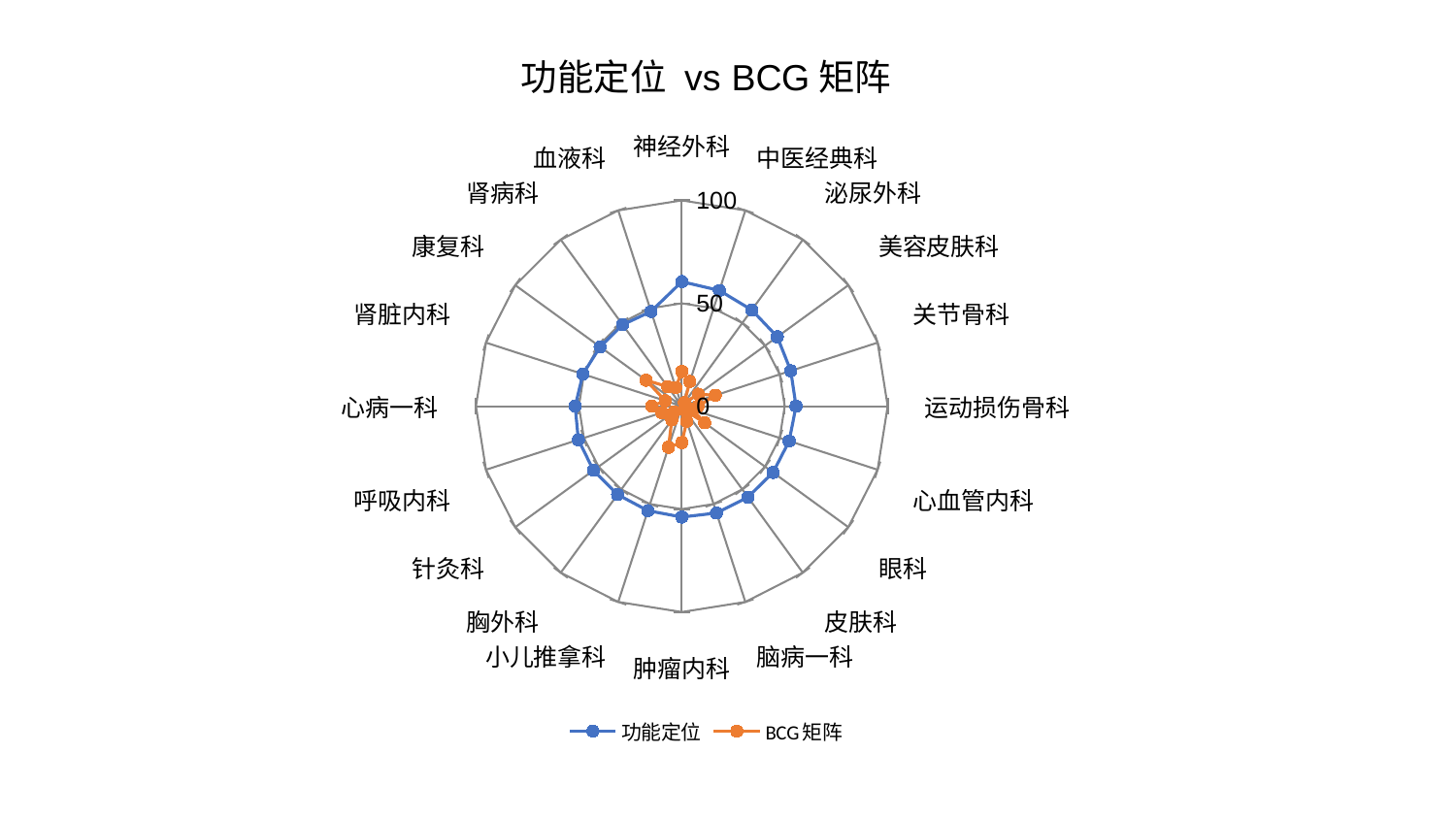

### Chart: 功能定位 vs BCG矩阵

| Category | 功能定位 | BCG矩阵 |
|---|---|---|
| 神经外科 | 60.52238241390778 | 16.86165557078275 |
| 中医经典科 | 59.121112760223596 | 12.629067421584137 |
| 泌尿外科 | 57.82745949716887 | 2.054200725100482 |
| 美容皮肤科 | 57.359214349920336 | 9.889404584036052 |
| 关节骨科 | 55.653333851298044 | 17.12059571239579 |
| 运动损伤骨科 | 55.49157860727793 | 7.902986345392542 |
| 心血管内科 | 54.85110603056955 | 5.540034780761216 |
| 眼科 | 54.80251319779134 | 13.761572113852317 |
| 皮肤科 | 54.64649610962565 | 2.445001023478731 |
| 脑病一科 | 54.58901829548582 | 7.690914380963949 |
| 肿瘤内科 | 53.869899166364014 | 17.682074187757188 |
| 小儿推拿科 | 53.38224895686325 | 20.9905178210979 |
| 胸外科 | 53.096721297940285 | 8.255463621212543 |
| 针灸科 | 53.037688703400896 | 4.663692014068997 |
| 呼吸内科 | 52.84931114560647 | 10.214639943505071 |
| 心病一科 | 51.792888636654524 | 14.546639907994628 |
| 肾脏内科 | 50.51799137981795 | 8.478267828741947 |
| 康复科 | 49.03907353057971 | 21.436446743294795 |
| 肾病科 | 48.91134598091021 | 11.732125142616876 |
| 血液科 | 48.4125259045306 | 9.508846666248312 |
38